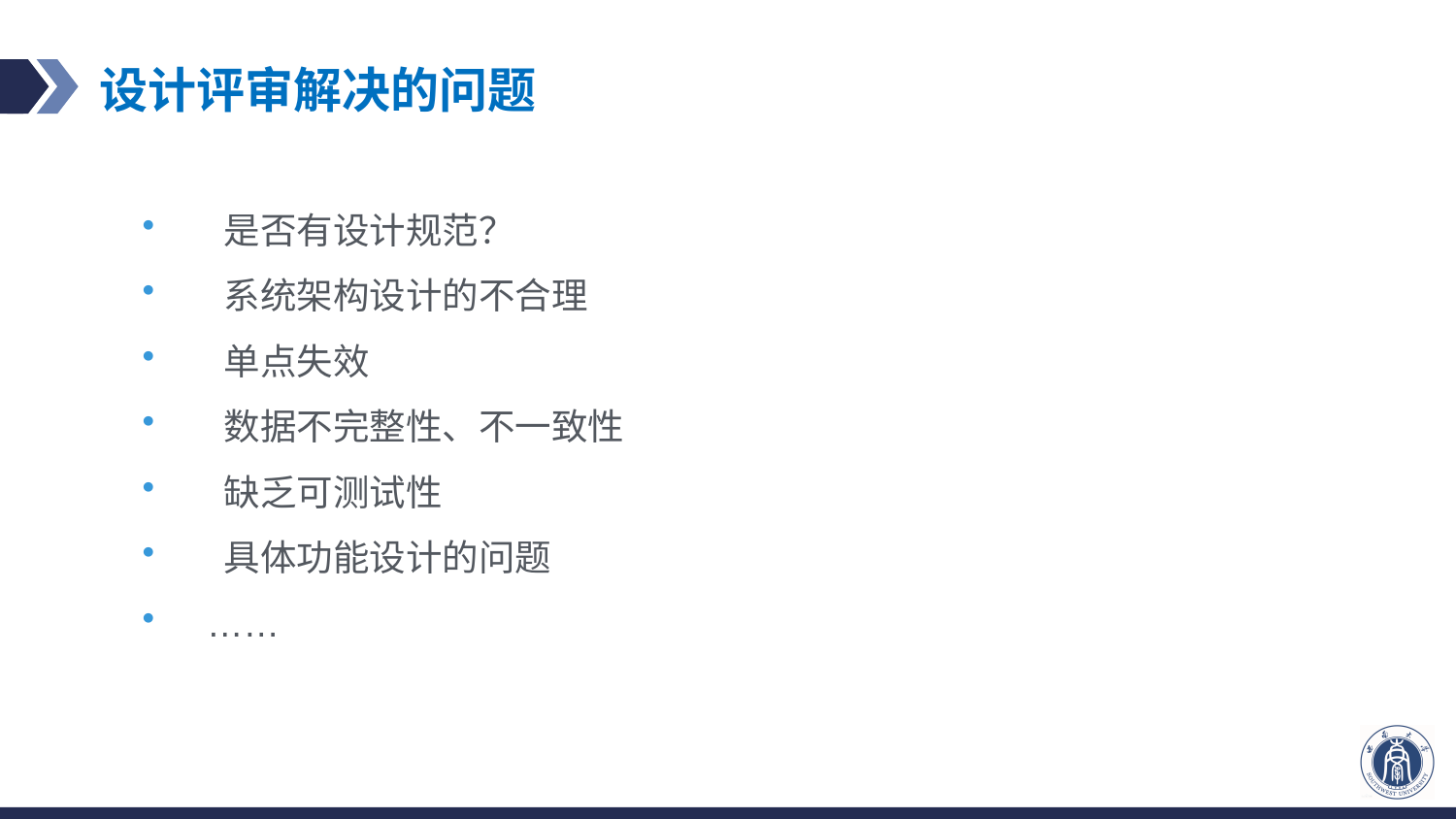

# 设计评审解决的问题
 是否有设计规范？
 系统架构设计的不合理
 单点失效
 数据不完整性、不一致性
 缺乏可测试性
 具体功能设计的问题
……